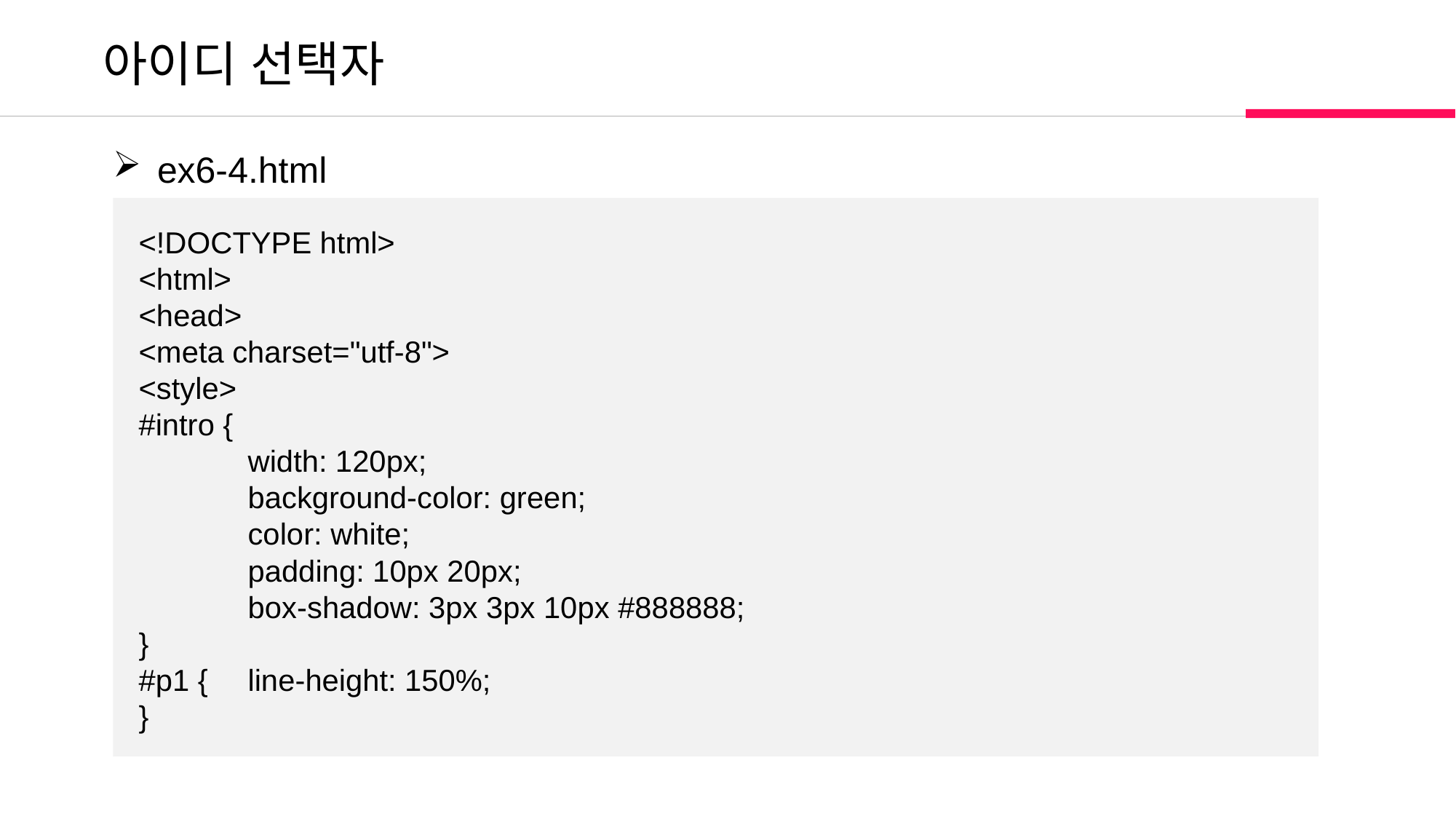

아이디 선택자

 ex6-4.html
<!DOCTYPE html>
<html>
<head>
<meta charset="utf-8">
<style>
#intro {
	width: 120px;
	background-color: green;
	color: white;
	padding: 10px 20px;
	box-shadow: 3px 3px 10px #888888;
}
#p1 {	line-height: 150%;
}